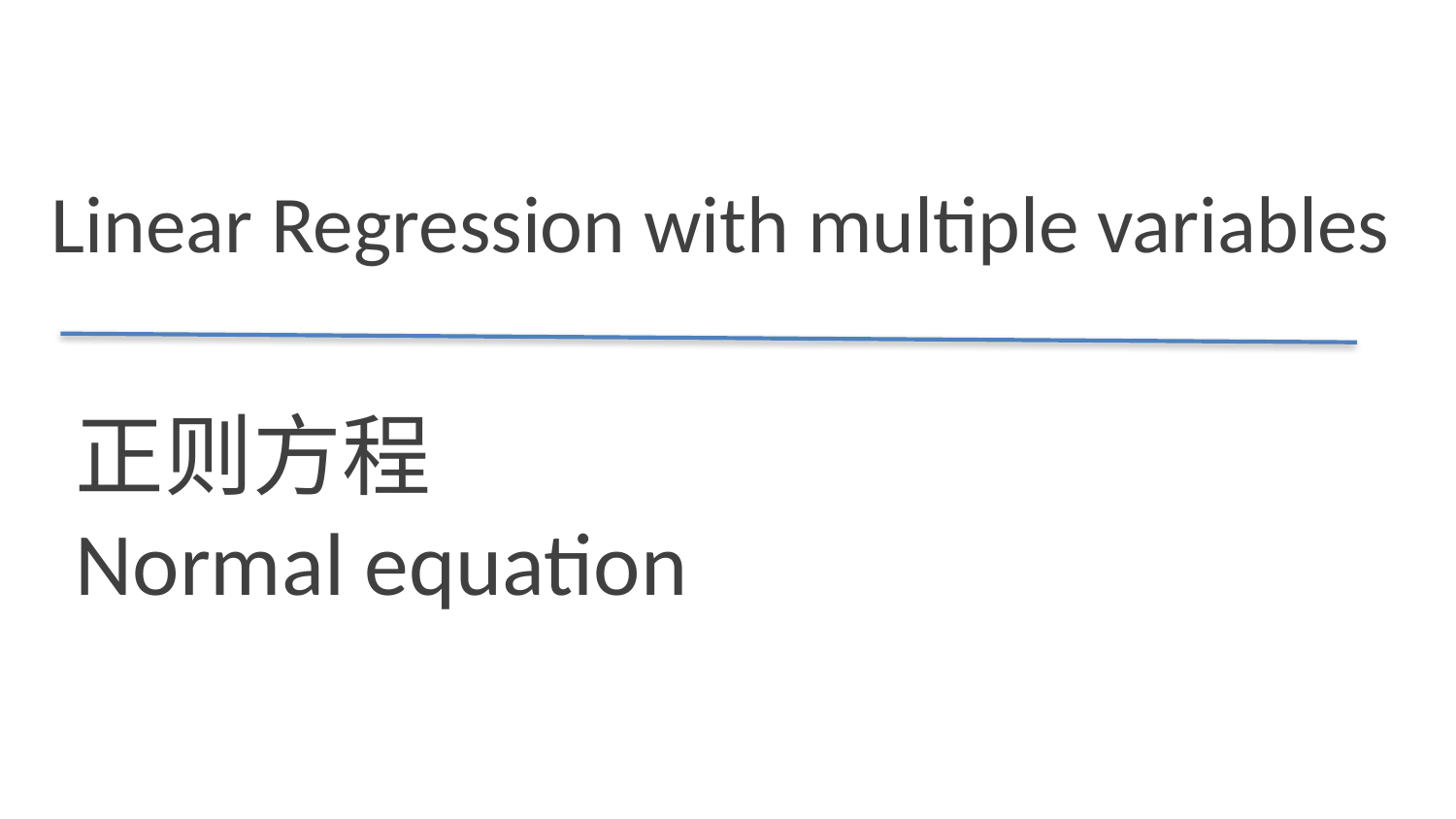

Linear Regression with multiple variables
正则方程
Normal equation